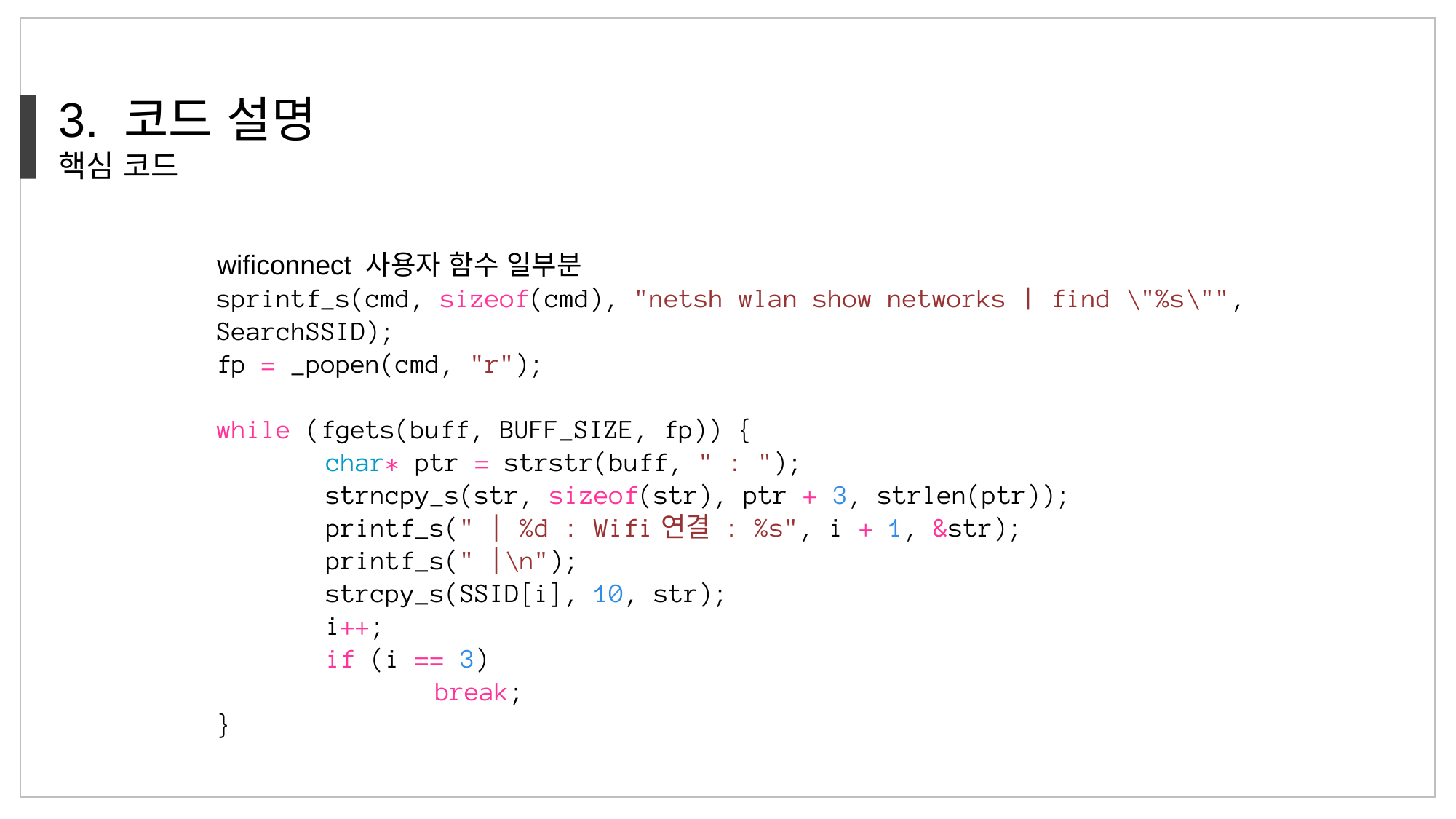

3. 코드 설명
핵심 코드

wificonnect 사용자 함수 일부분
sprintf_s(cmd, sizeof(cmd), "netsh wlan show networks | find \"%s\"", SearchSSID);
fp = _popen(cmd, "r");

while (fgets(buff, BUFF_SIZE, fp)) {
	char* ptr = strstr(buff, " : ");
	strncpy_s(str, sizeof(str), ptr + 3, strlen(ptr));
	printf_s(" │ %d : Wifi연결 : %s", i + 1, &str);
	printf_s(" │\n");
	strcpy_s(SSID[i], 10, str);
	i++;
	if (i == 3)
		break;
}